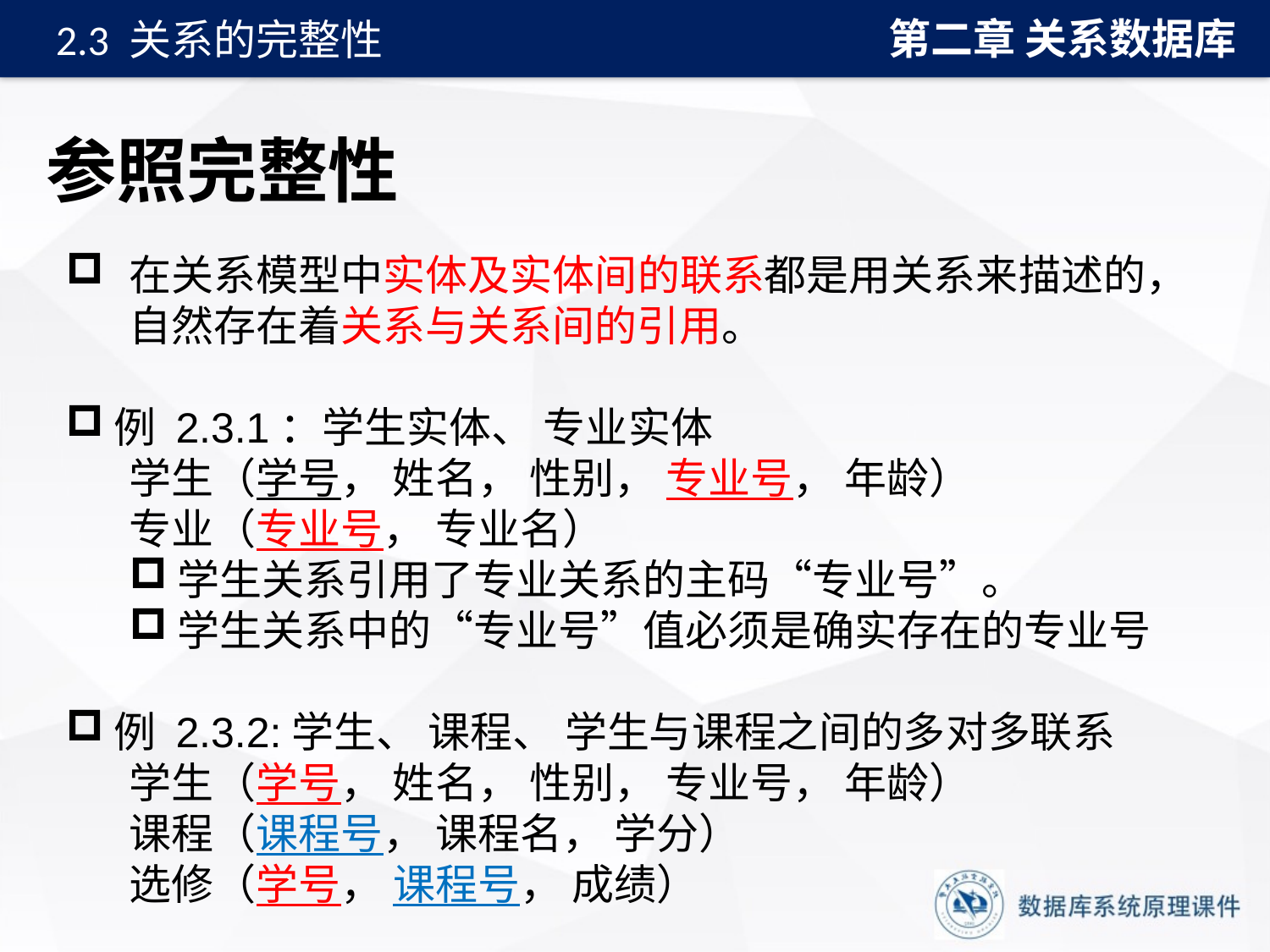

第二章 关系数据库
2.3 关系的完整性
# 参照完整性
在关系模型中实体及实体间的联系都是用关系来描述的，自然存在着关系与关系间的引用。

例 2.3.1：学生实体、 专业实体
学生（学号， 姓名， 性别， 专业号， 年龄）
专业（专业号， 专业名）
学生关系引用了专业关系的主码“专业号”。
学生关系中的“专业号”值必须是确实存在的专业号

例 2.3.2:学生、 课程、 学生与课程之间的多对多联系
学生（学号， 姓名， 性别， 专业号， 年龄）
课程（课程号， 课程名， 学分）
选修（学号， 课程号， 成绩）